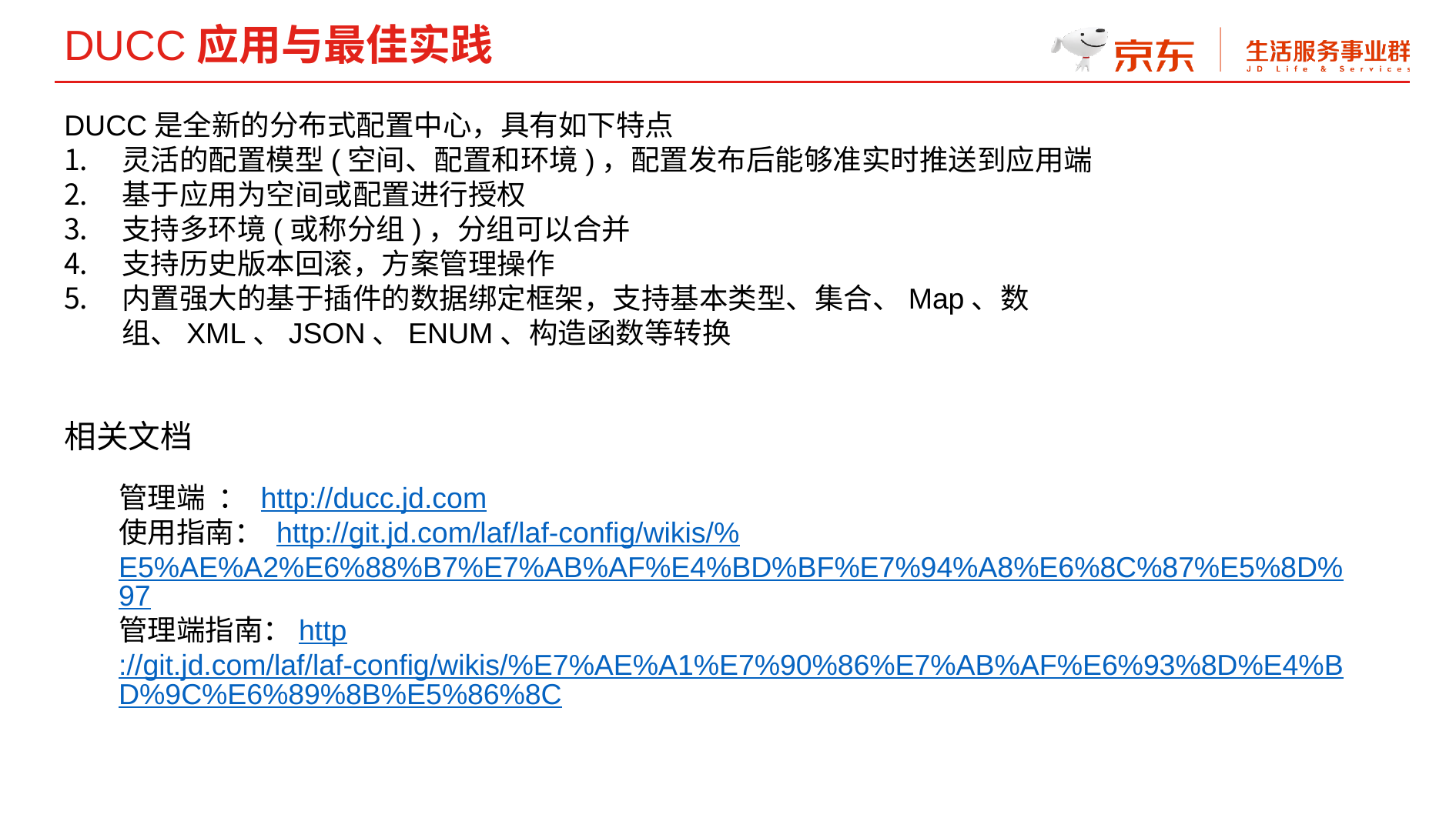

DUCC应用与最佳实践
DUCC是全新的分布式配置中心，具有如下特点
灵活的配置模型(空间、配置和环境)，配置发布后能够准实时推送到应用端
基于应用为空间或配置进行授权
支持多环境(或称分组)，分组可以合并
支持历史版本回滚，方案管理操作
内置强大的基于插件的数据绑定框架，支持基本类型、集合、Map、数组、XML、JSON、ENUM、构造函数等转换
相关文档
管理端  ： http://ducc.jd.com
使用指南： http://git.jd.com/laf/laf-config/wikis/%E5%AE%A2%E6%88%B7%E7%AB%AF%E4%BD%BF%E7%94%A8%E6%8C%87%E5%8D%97
管理端指南：http://git.jd.com/laf/laf-config/wikis/%E7%AE%A1%E7%90%86%E7%AB%AF%E6%93%8D%E4%BD%9C%E6%89%8B%E5%86%8C